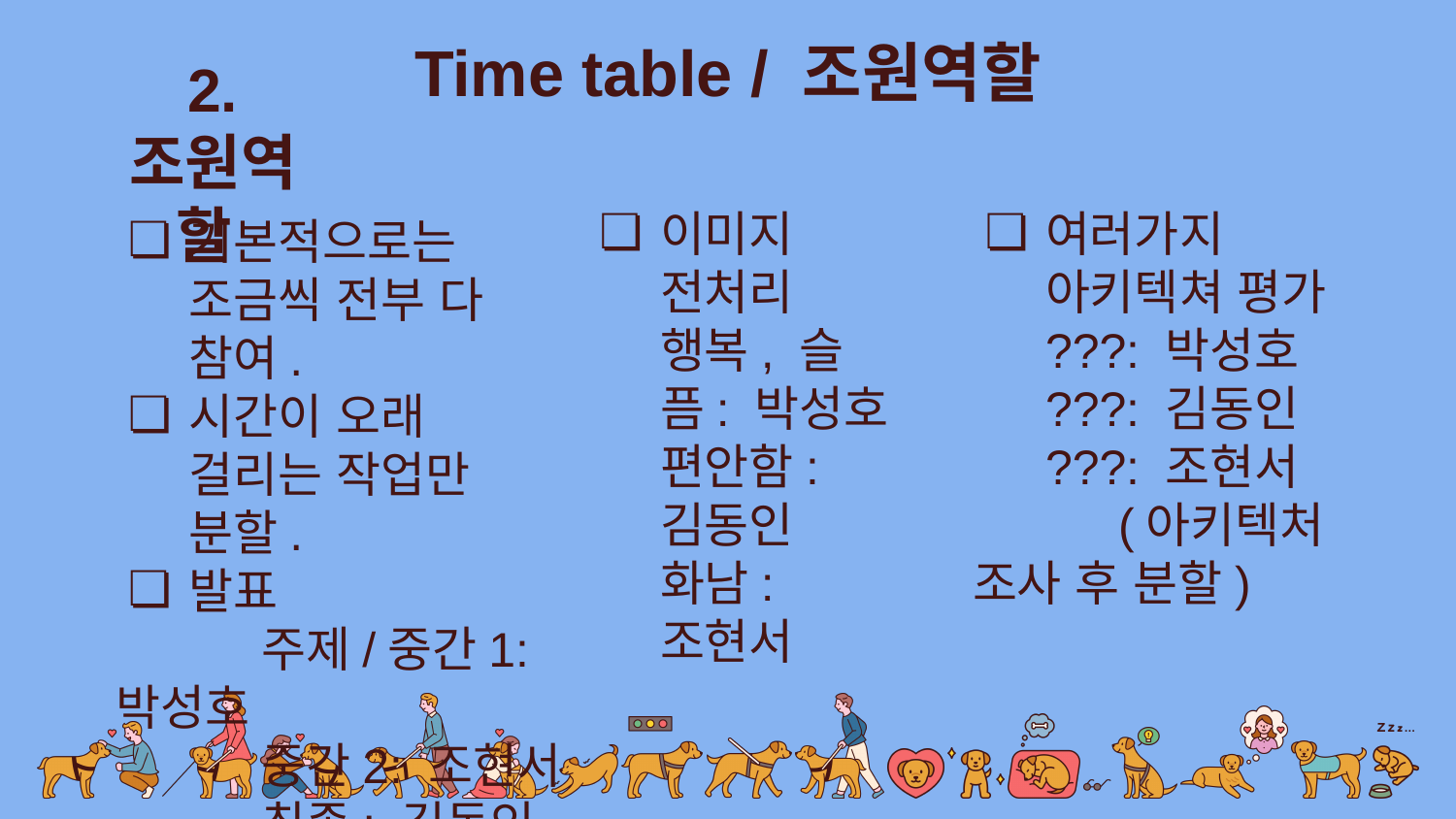

Time table / 조원역할
2. 조원역할
이미지 전처리
행복, 슬픔: 박성호
편안함: 김동인
화남: 조현서

여러가지 아키텍쳐 평가
???: 박성호
???: 김동인
???: 조현서
	(아키텍처 조사 후 분할)
기본적으로는 조금씩 전부 다 참여.
시간이 오래 걸리는 작업만 분할.
발표
	주제/중간1: 박성호
	중간2: 조현서
	최종: 김동인